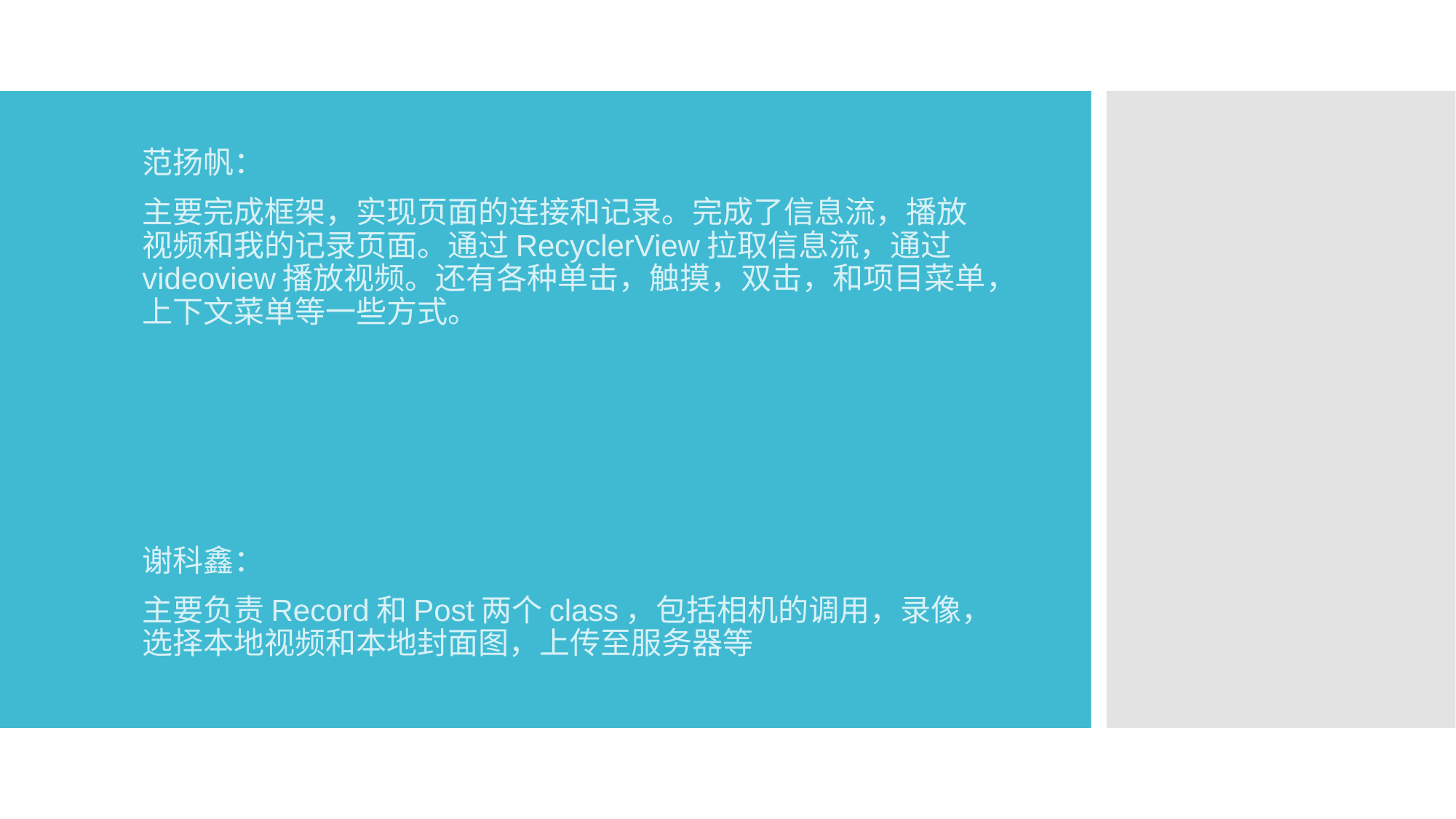

范扬帆：
主要完成框架，实现页面的连接和记录。完成了信息流，播放视频和我的记录页面。通过RecyclerView拉取信息流，通过videoview播放视频。还有各种单击，触摸，双击，和项目菜单，上下文菜单等一些方式。

谢科鑫：
主要负责Record和Post两个class，包括相机的调用，录像，选择本地视频和本地封面图，上传至服务器等